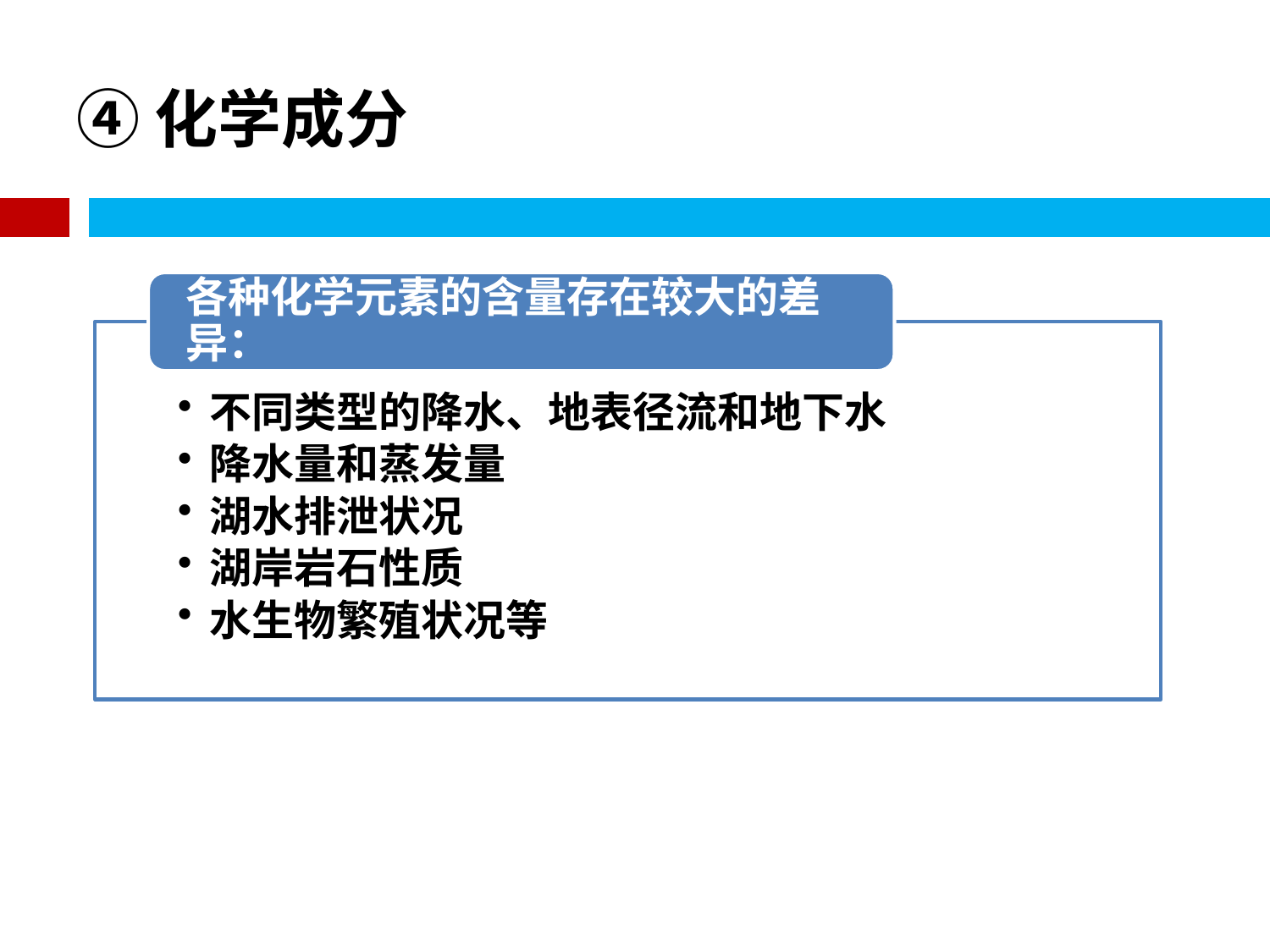

# ④化学成分
不同类型的降水、地表径流和地下水
降水量和蒸发量
湖水排泄状况
湖岸岩石性质
水生物繁殖状况等
各种化学元素的含量存在较大的差异：